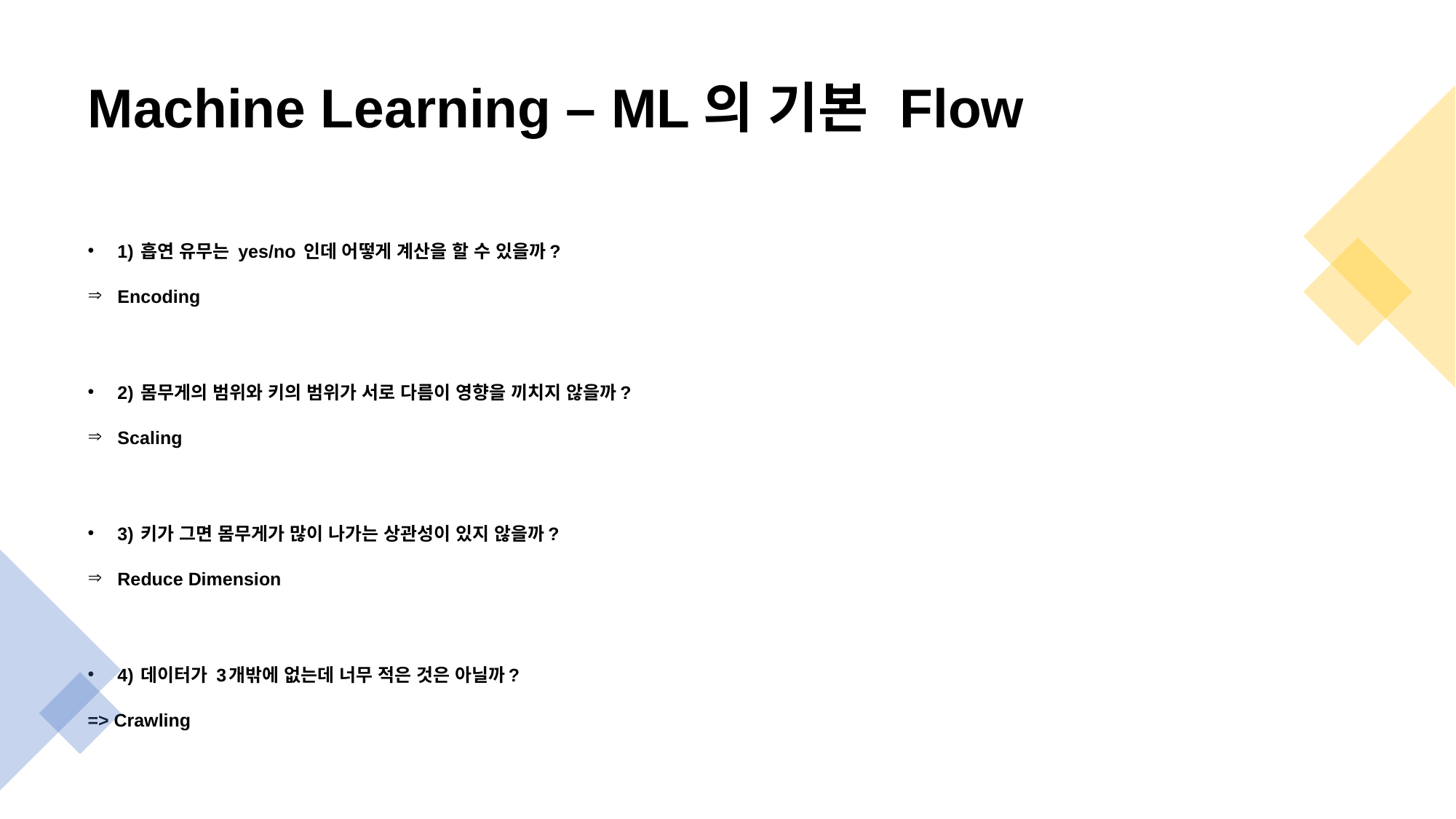

# Machine Learning – ML의 기본 Flow

1) 흡연 유무는 yes/no 인데 어떻게 계산을 할 수 있을까?
Encoding

2) 몸무게의 범위와 키의 범위가 서로 다름이 영향을 끼치지 않을까?
Scaling

3) 키가 그면 몸무게가 많이 나가는 상관성이 있지 않을까?
Reduce Dimension

4) 데이터가 3개밖에 없는데 너무 적은 것은 아닐까?
=> Crawling